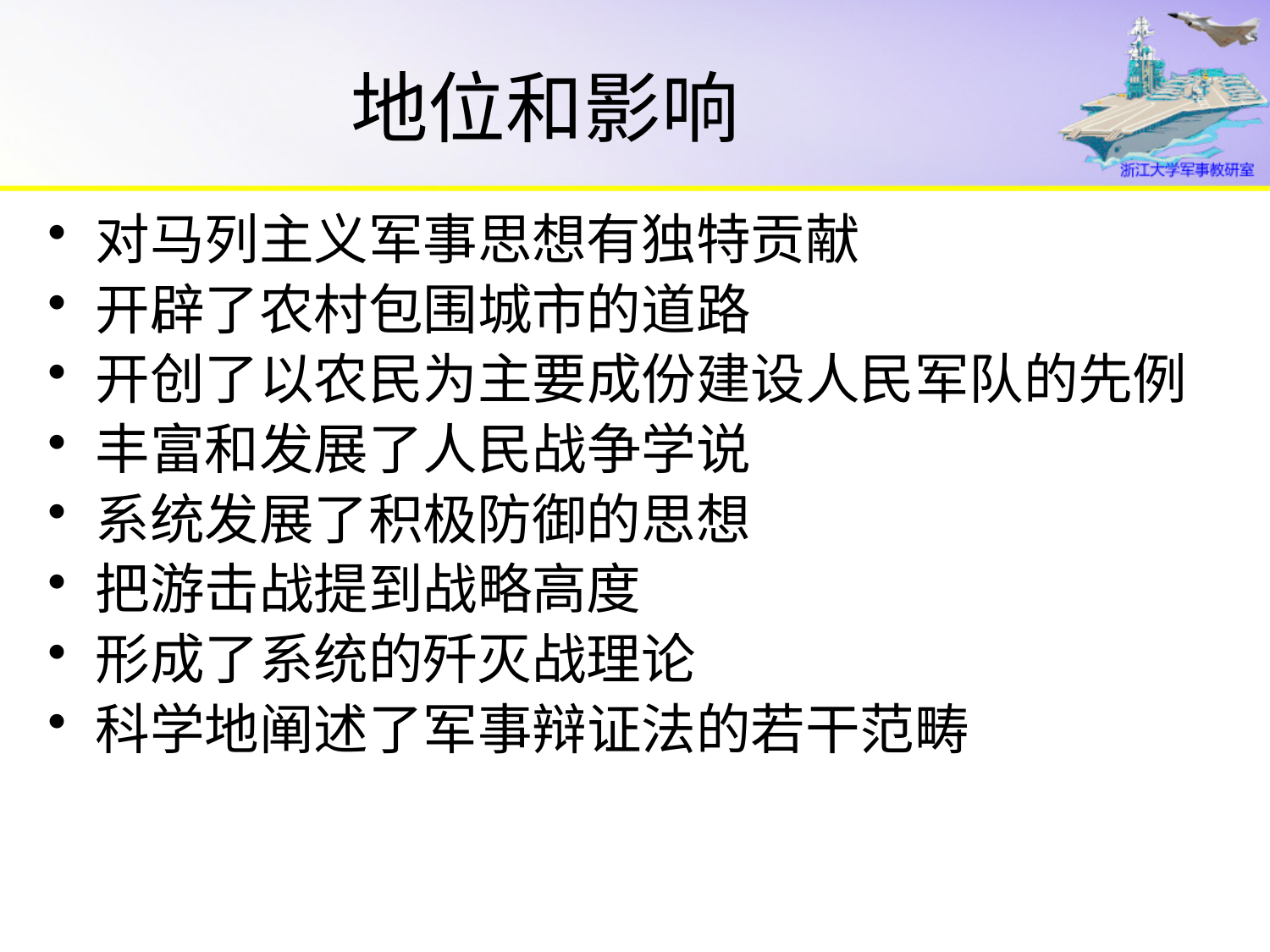

# 地位和影响
对马列主义军事思想有独特贡献
开辟了农村包围城市的道路
开创了以农民为主要成份建设人民军队的先例
丰富和发展了人民战争学说
系统发展了积极防御的思想
把游击战提到战略高度
形成了系统的歼灭战理论
科学地阐述了军事辩证法的若干范畴